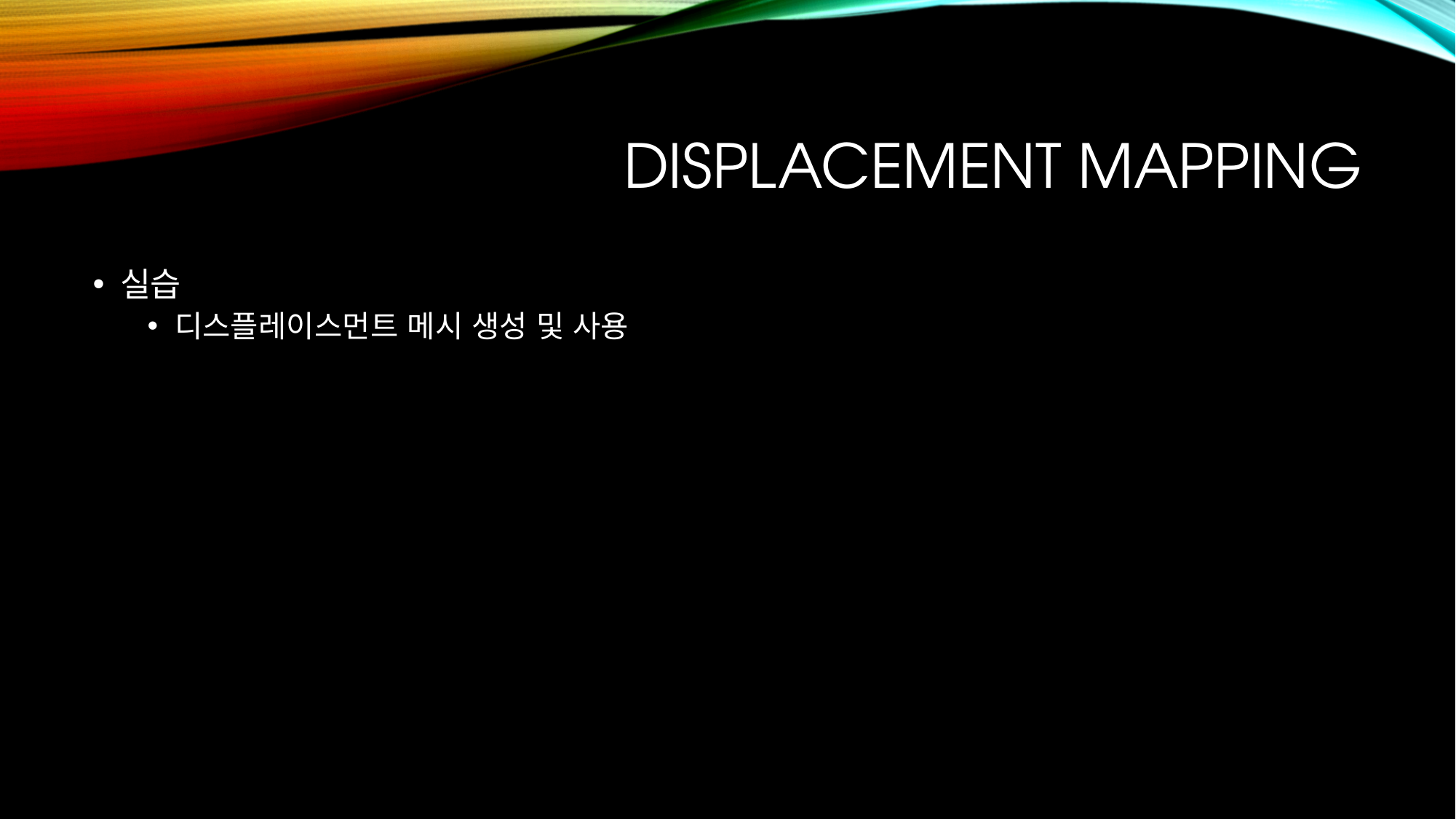

# Displacement Mapping
실습
디스플레이스먼트 메시 생성 및 사용